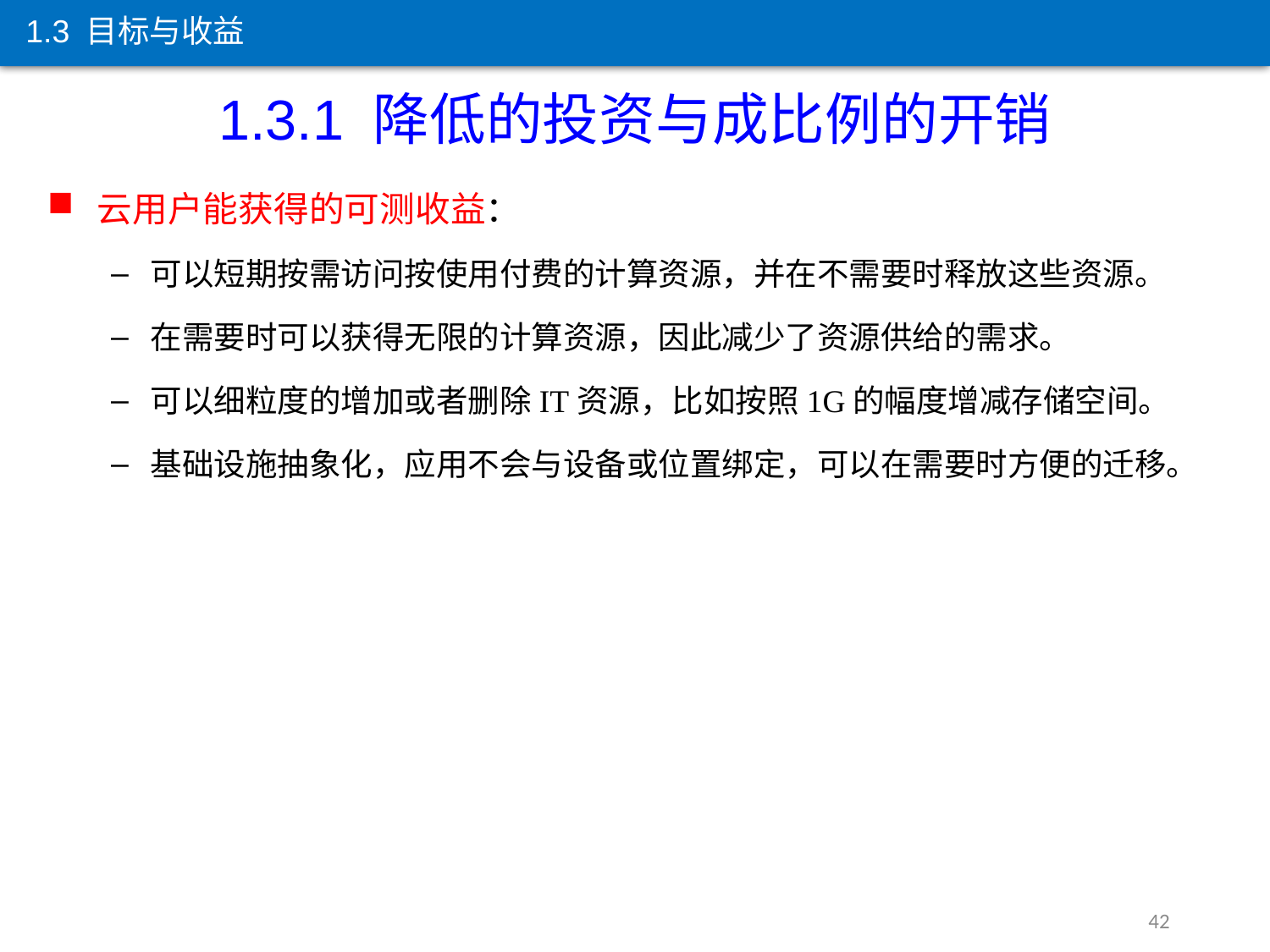

1.3 目标与收益
1.3.1 降低的投资与成比例的开销
云用户能获得的可测收益：
可以短期按需访问按使用付费的计算资源，并在不需要时释放这些资源。
在需要时可以获得无限的计算资源，因此减少了资源供给的需求。
可以细粒度的增加或者删除IT资源，比如按照1G的幅度增减存储空间。
基础设施抽象化，应用不会与设备或位置绑定，可以在需要时方便的迁移。
42